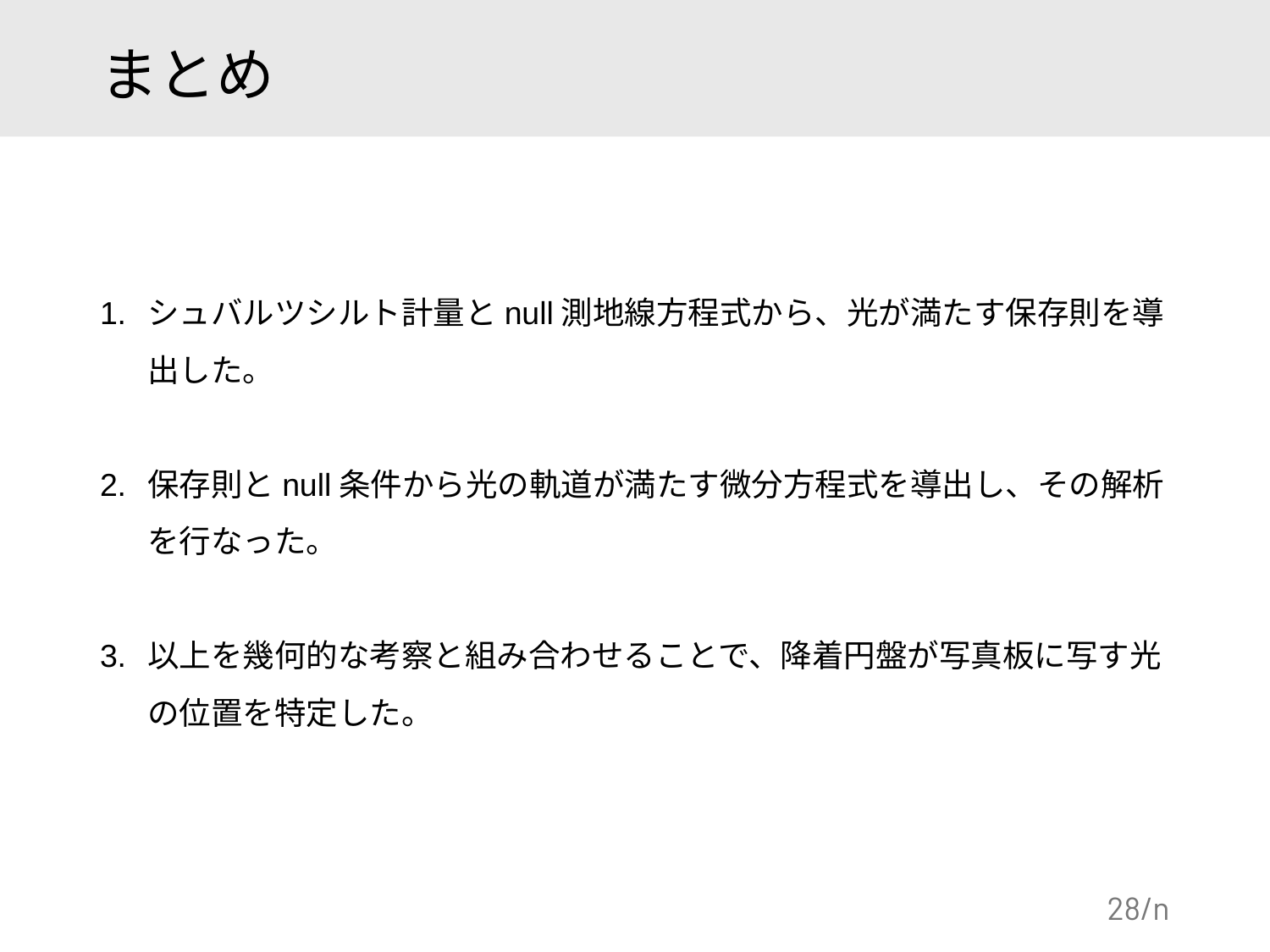

# まとめ

シュバルツシルト計量とnull測地線方程式から、光が満たす保存則を導出した。

保存則とnull条件から光の軌道が満たす微分方程式を導出し、その解析を行なった。

以上を幾何的な考察と組み合わせることで、降着円盤が写真板に写す光の位置を特定した。

28/n